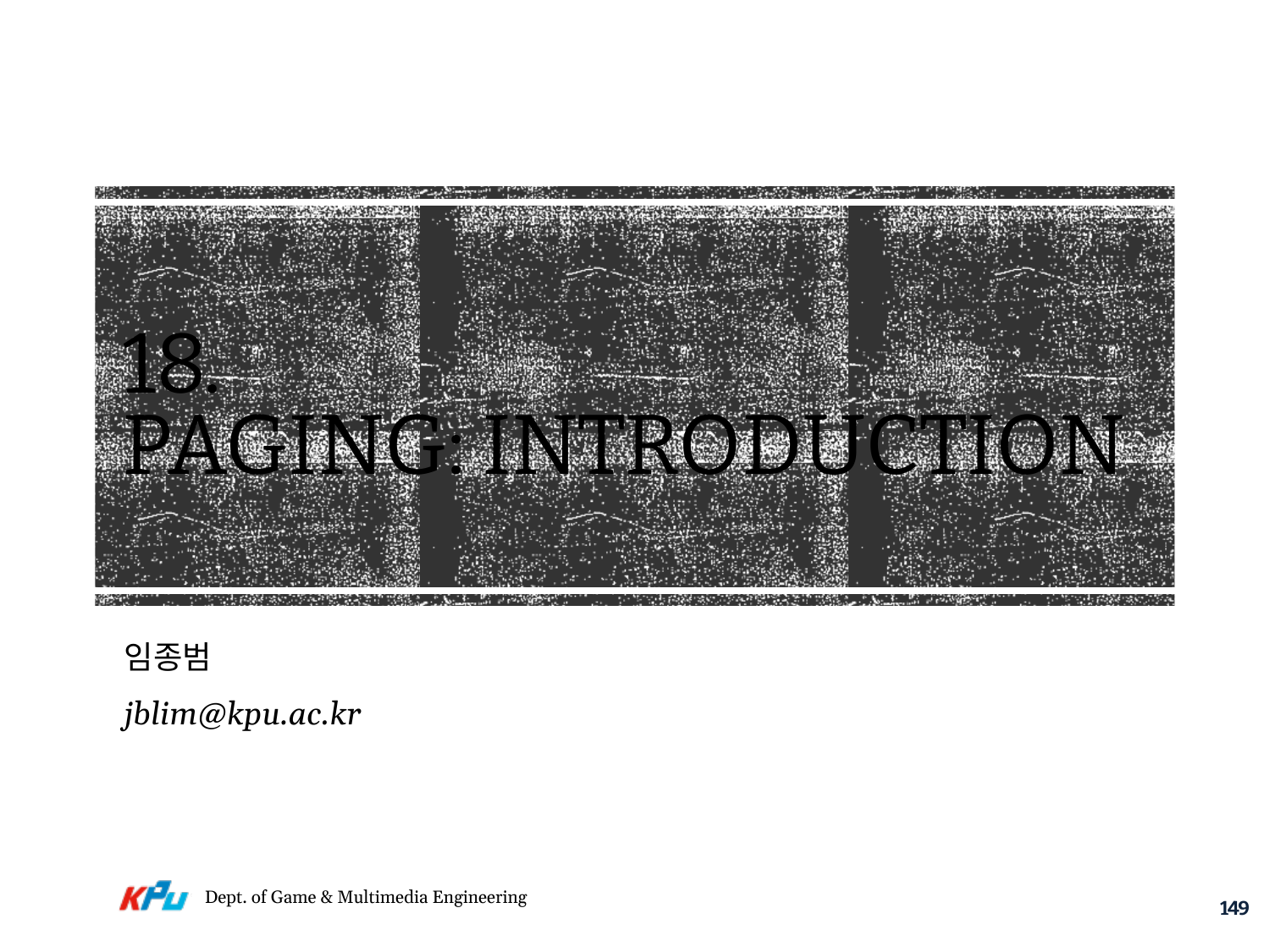

# 18. Paging: Introduction
임종범
jblim@kpu.ac.kr

Dept. of Game & Multimedia Engineering
149